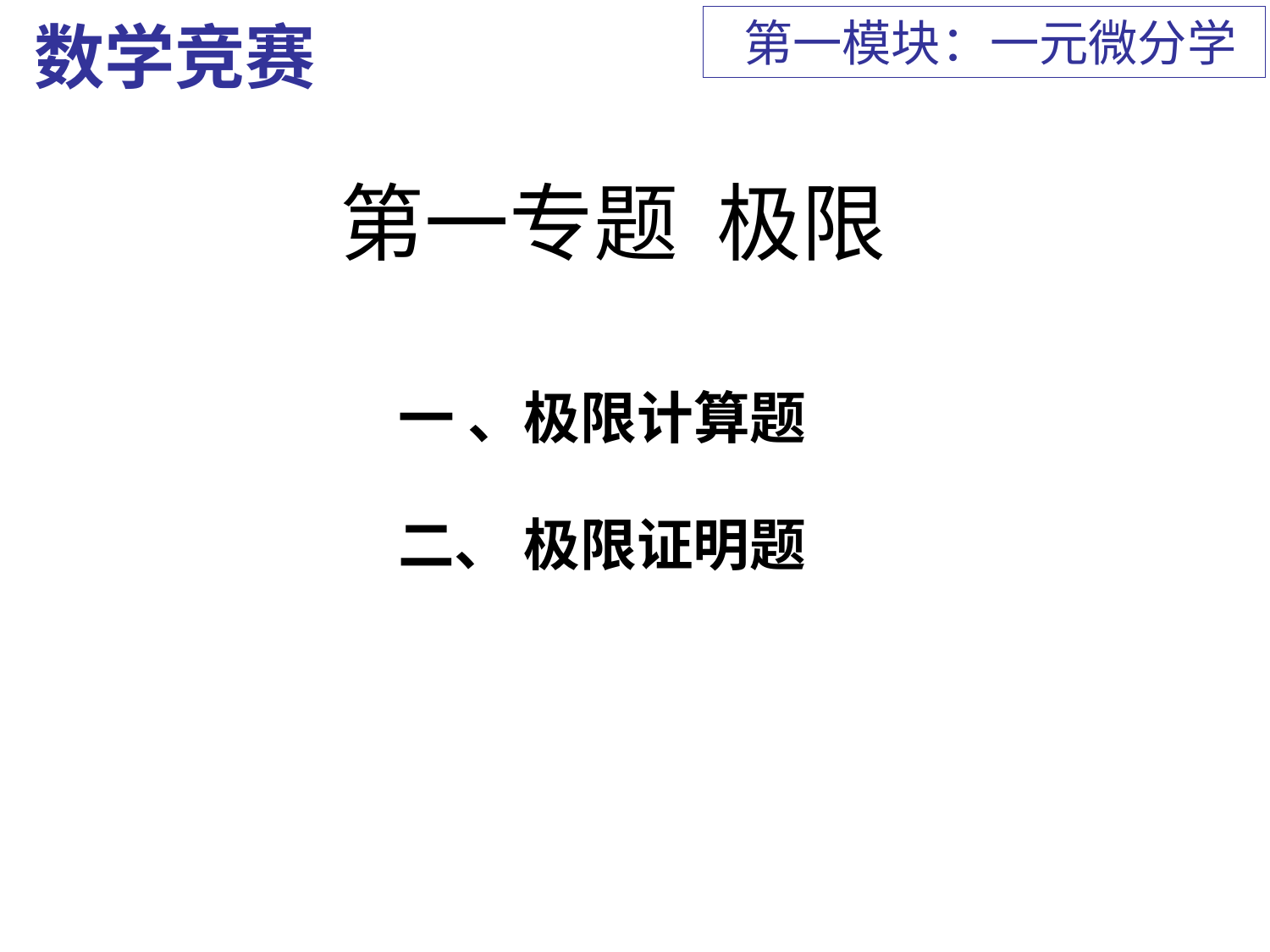

第一模块：一元微分学
数学竞赛
# 第一专题  极限
一 、极限计算题
二、 极限证明题